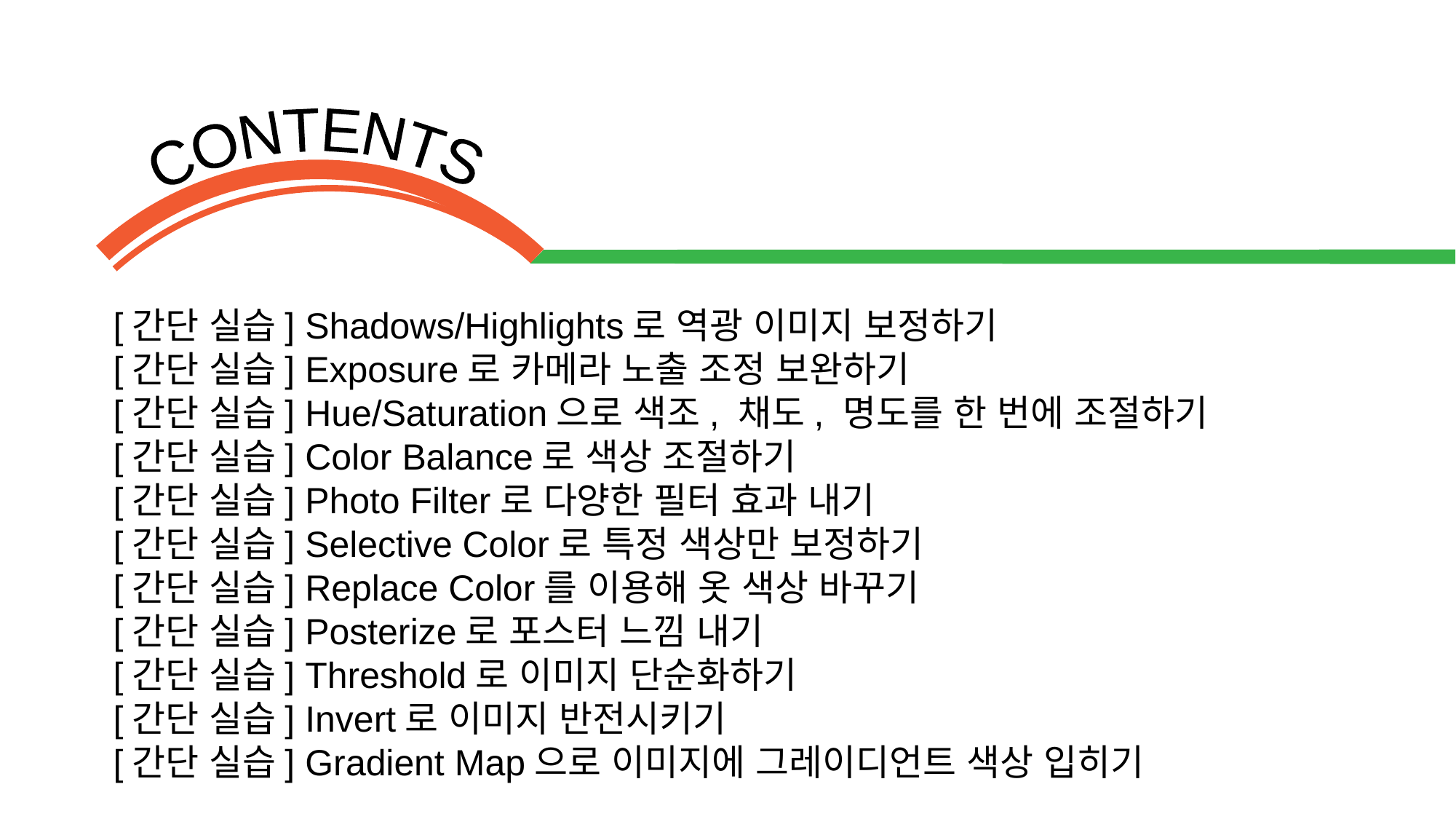

[간단 실습] Shadows/Highlights로 역광 이미지 보정하기
[간단 실습] Exposure로 카메라 노출 조정 보완하기
[간단 실습] Hue/Saturation으로 색조, 채도, 명도를 한 번에 조절하기
[간단 실습] Color Balance로 색상 조절하기
[간단 실습] Photo Filter로 다양한 필터 효과 내기
[간단 실습] Selective Color로 특정 색상만 보정하기
[간단 실습] Replace Color를 이용해 옷 색상 바꾸기
[간단 실습] Posterize로 포스터 느낌 내기
[간단 실습] Threshold로 이미지 단순화하기
[간단 실습] Invert로 이미지 반전시키기
[간단 실습] Gradient Map으로 이미지에 그레이디언트 색상 입히기